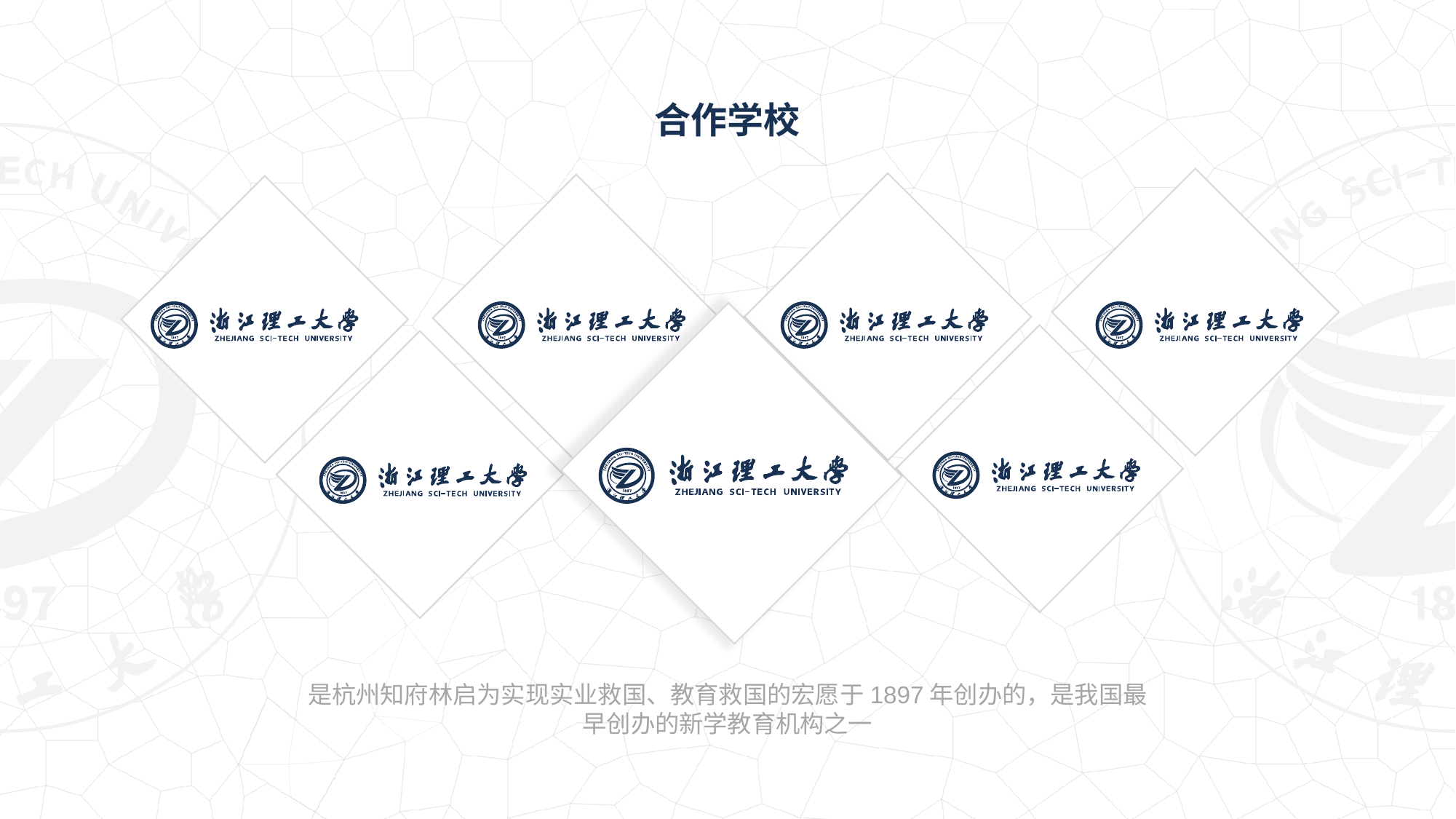

合作学校

是杭州知府林启为实现实业救国、教育救国的宏愿于1897年创办的，是我国最早创办的新学教育机构之一